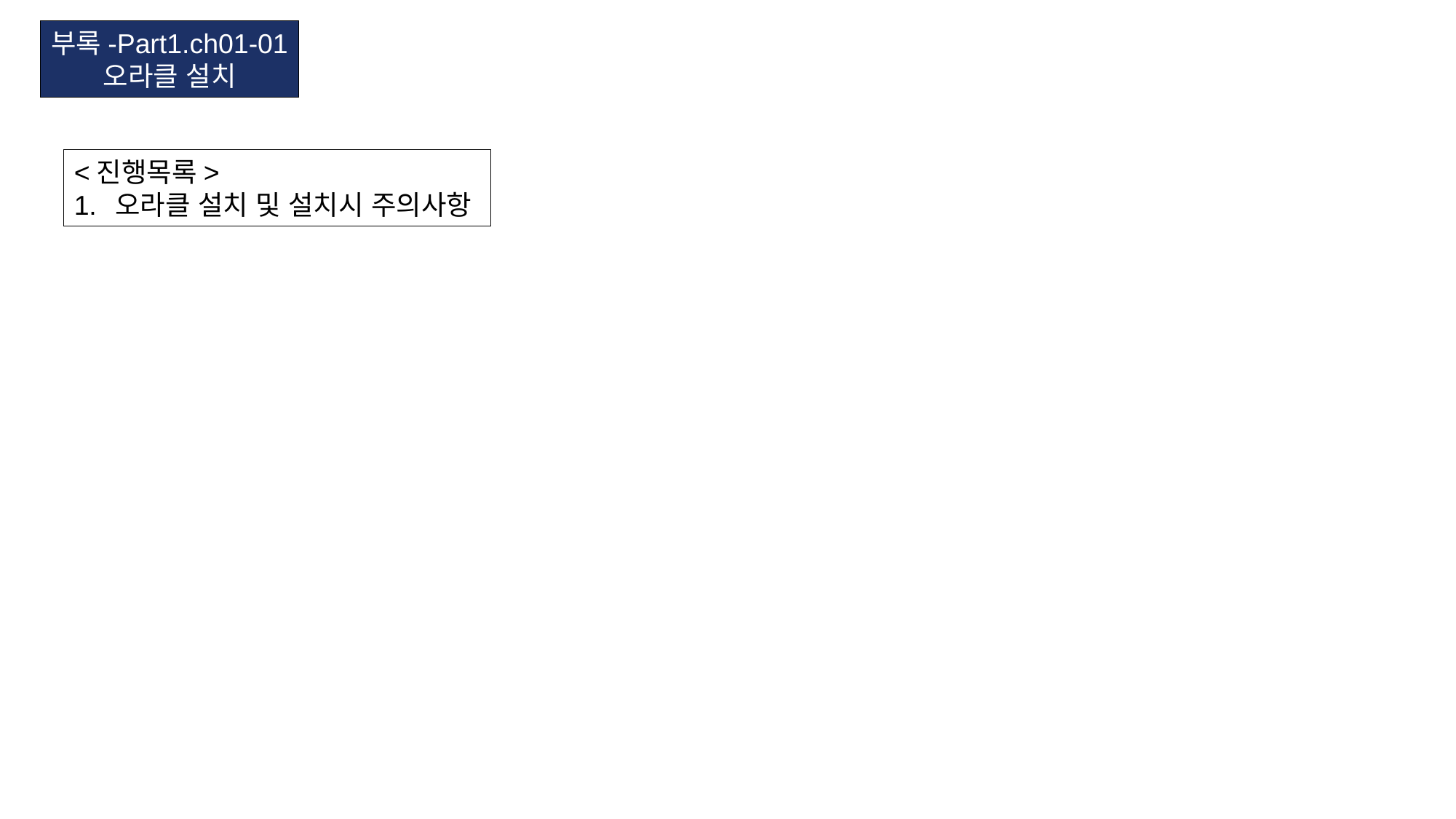

부록-Part1.ch01-01
오라클 설치
<진행목록>
오라클 설치 및 설치시 주의사항